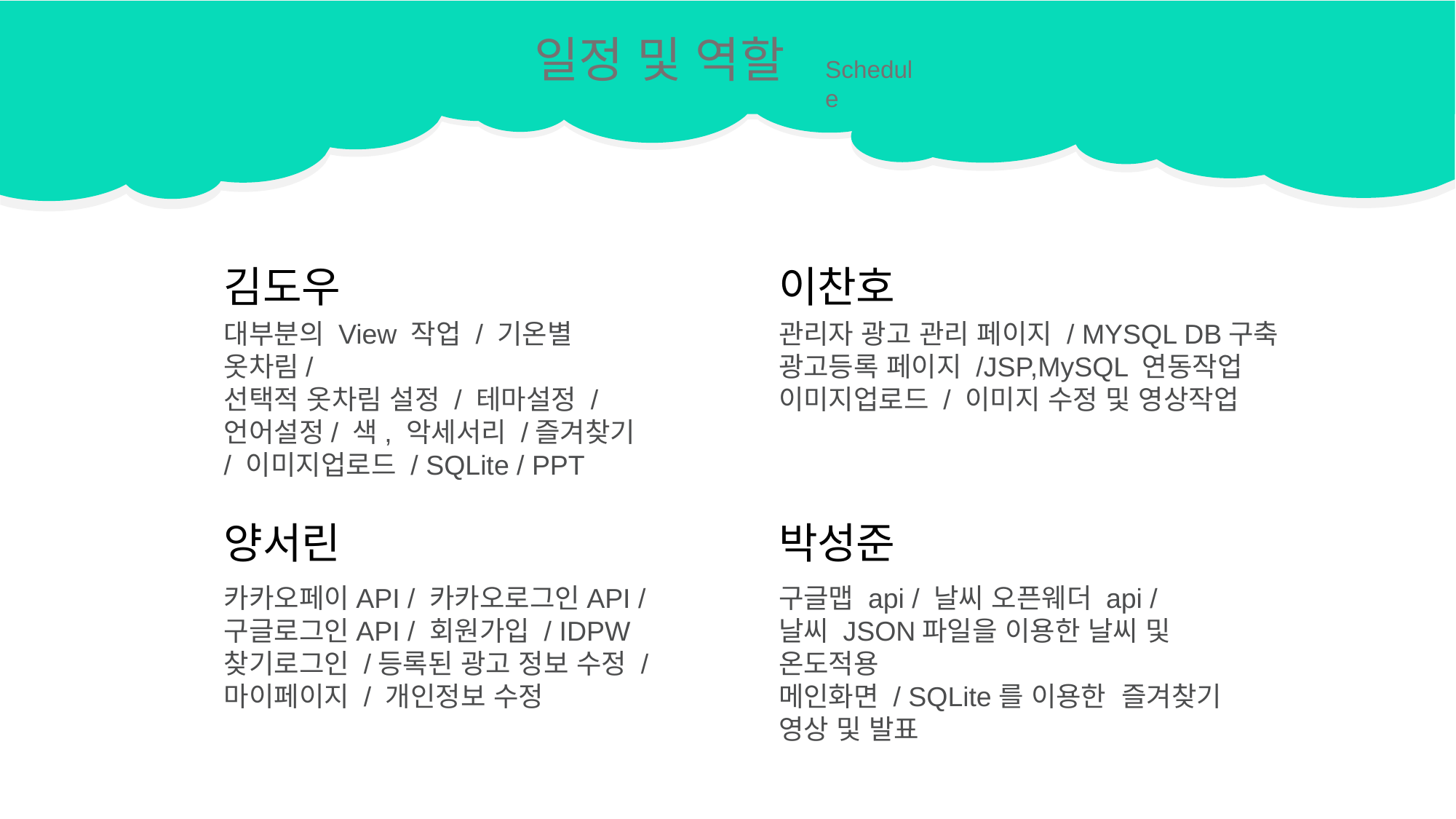

일정 및 역할
Schedule
김도우
이찬호
대부분의 View 작업 / 기온별 옷차림/
선택적 옷차림 설정 / 테마설정 /
언어설정/ 색, 악세서리 /즐겨찾기 / 이미지업로드 / SQLite / PPT

관리자 광고 관리 페이지 / MYSQL DB구축
광고등록 페이지 /JSP,MySQL 연동작업
이미지업로드 / 이미지 수정 및 영상작업
양서린
박성준
카카오페이API / 카카오로그인API /
구글로그인API / 회원가입 / IDPW찾기로그인 /등록된 광고 정보 수정 /
마이페이지 / 개인정보 수정
구글맵 api / 날씨 오픈웨더 api /
날씨 JSON파일을 이용한 날씨 및 온도적용
메인화면 / SQLite를 이용한  즐겨찾기
영상 및 발표